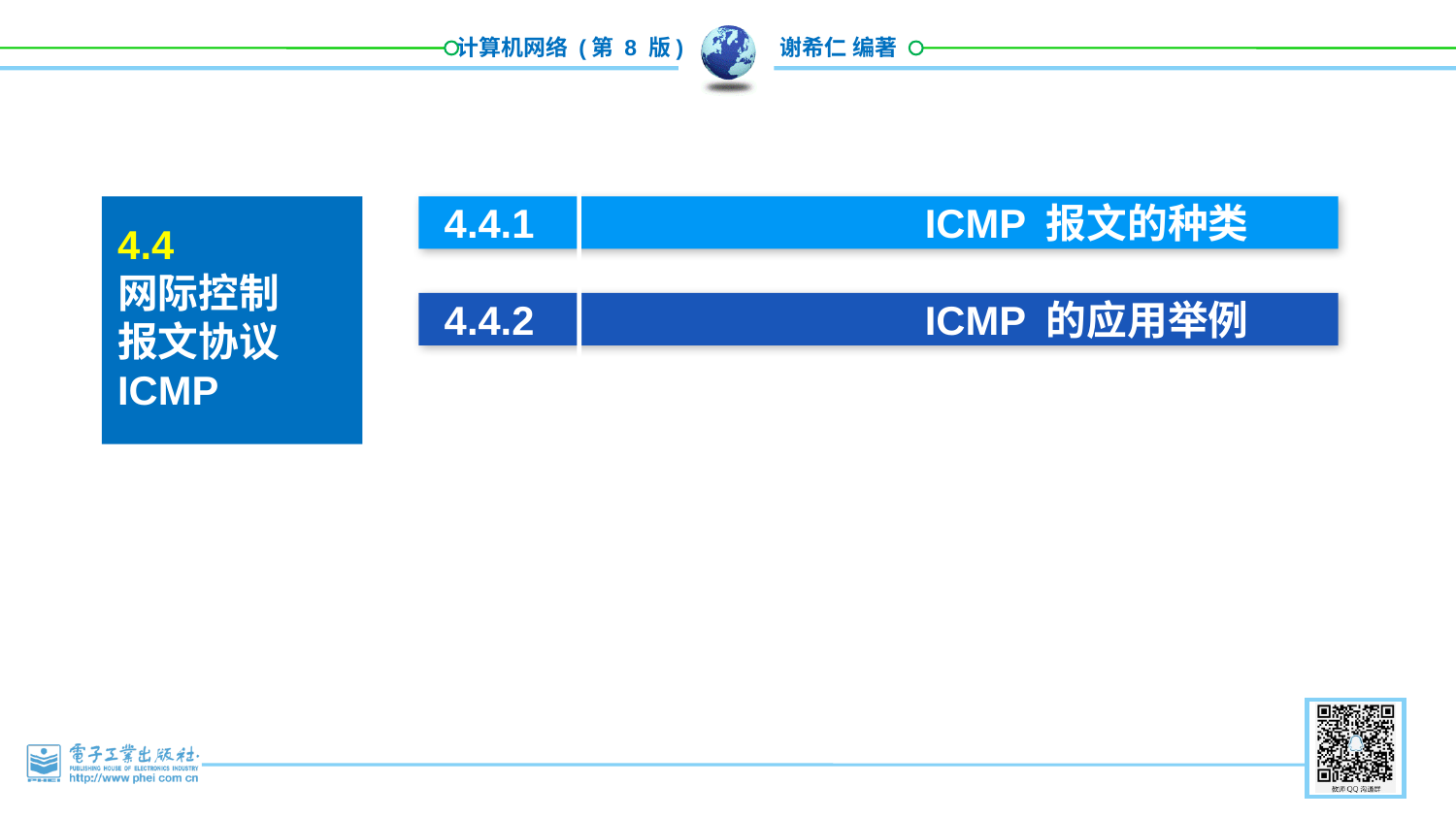

4.4.1                                   ICMP 报文的种类

4.4.2                                   ICMP 的应用举例

4.4
网际控制
报文协议 ICMP